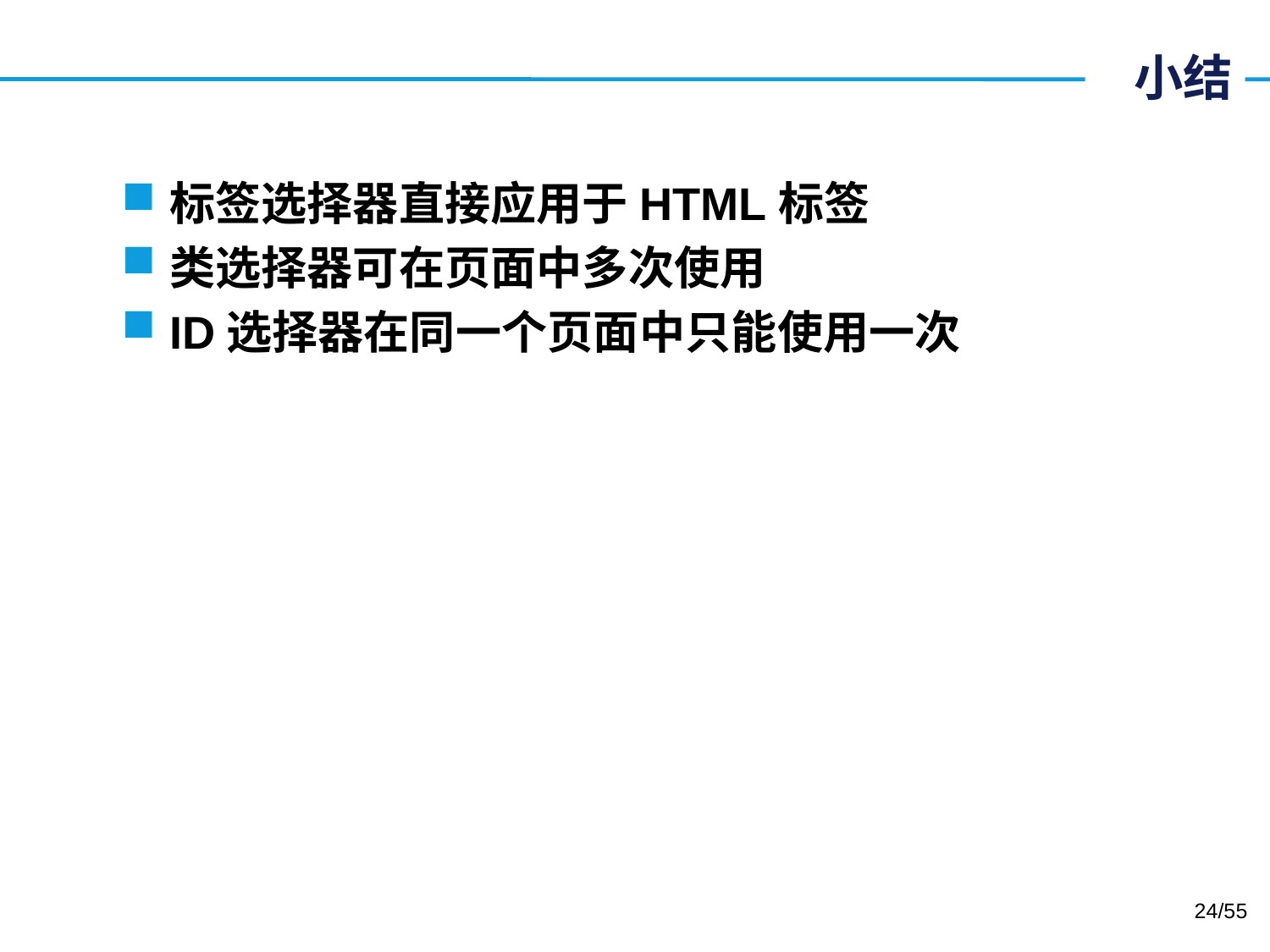

# 小结
标签选择器直接应用于HTML标签
类选择器可在页面中多次使用
ID选择器在同一个页面中只能使用一次
24/55